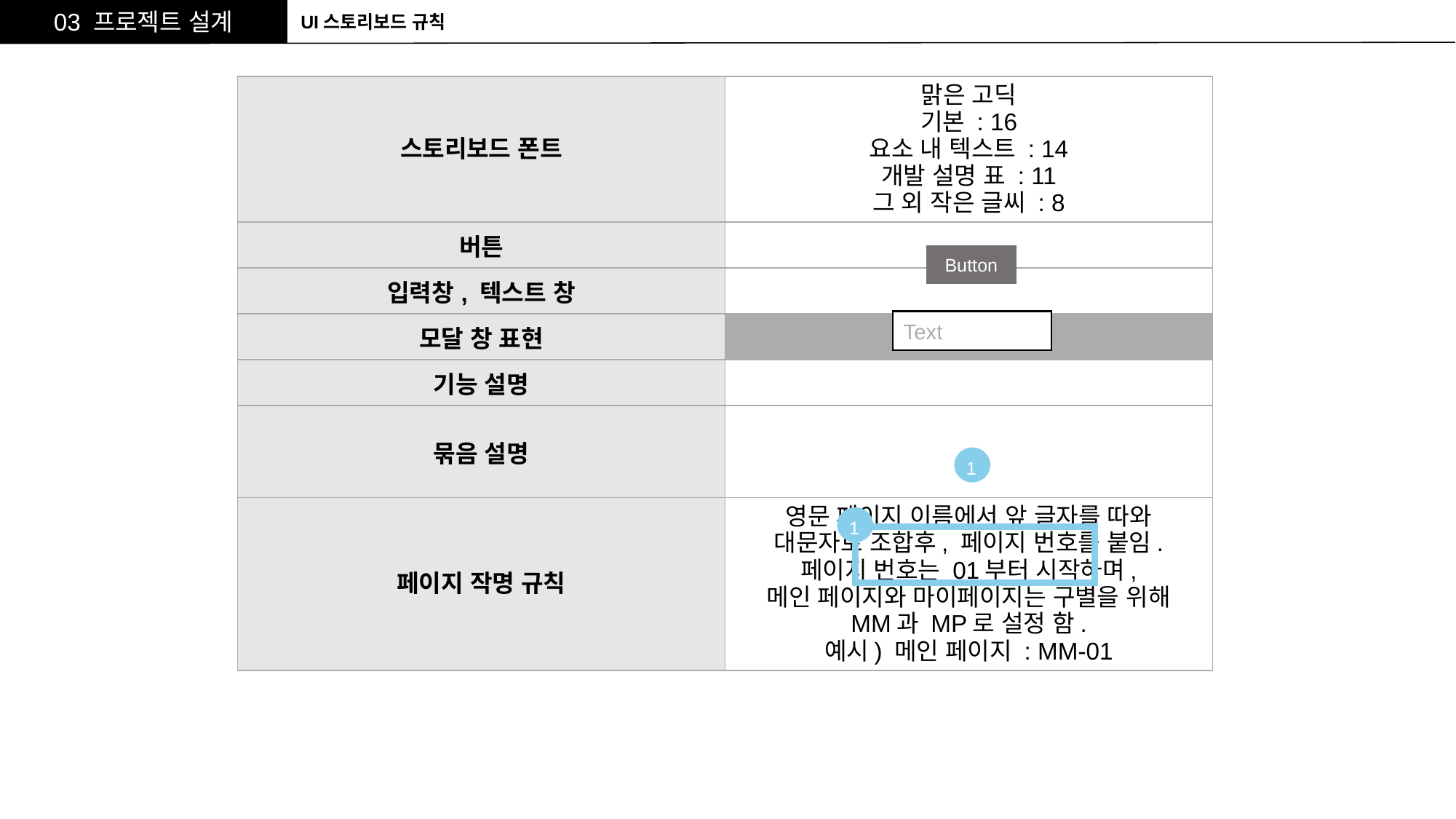

03 프로젝트 설계
UI스토리보드 규칙
| 스토리보드 폰트 | 맑은 고딕 기본 : 16 요소 내 텍스트 : 14 개발 설명 표 : 11 그 외 작은 글씨 : 8 |
| --- | --- |
| 버튼 |  |
| 입력창, 텍스트 창 |  |
| 모달 창 표현 |  |
| 기능 설명 |  |
| 묶음 설명 |  |
| 페이지 작명 규칙 | 영문 페이지 이름에서 앞 글자를 따와 대문자로 조합후, 페이지 번호를 붙임. 페이지 번호는 01부터 시작하며, 메인 페이지와 마이페이지는 구별을 위해 MM과 MP로 설정 함. 예시) 메인 페이지 : MM-01 |
Button
Text

1

1